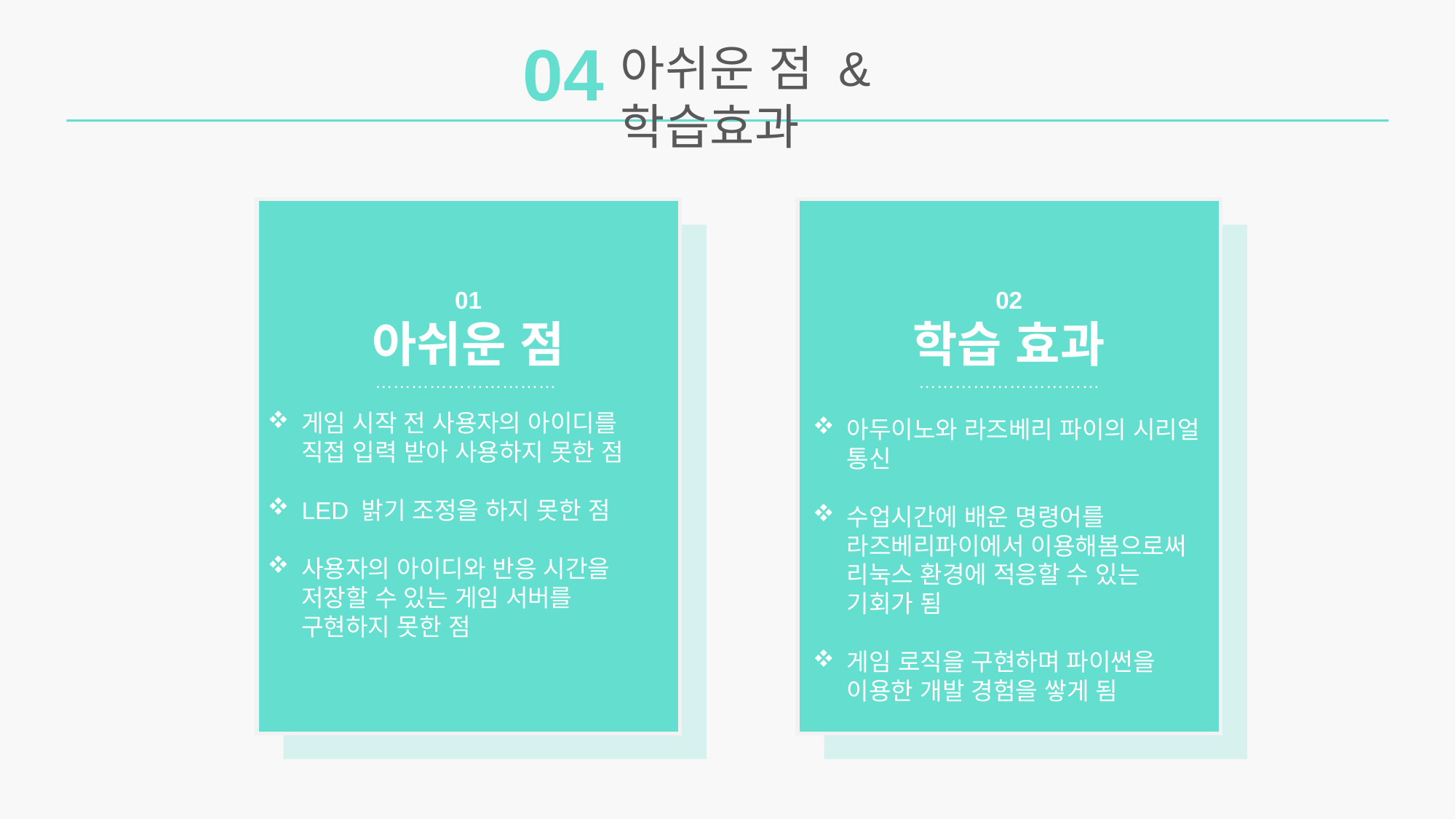

04
아쉬운 점 & 학습효과

01
아쉬운 점
02
학습 효과
…………………………

아두이노와 라즈베리 파이의 시리얼 통신

수업시간에 배운 명령어를 라즈베리파이에서 이용해봄으로써 리눅스 환경에 적응할 수 있는 기회가 됨

게임 로직을 구현하며 파이썬을 이용한 개발 경험을 쌓게 됨

…………………………

게임 시작 전 사용자의 아이디를 직접 입력 받아 사용하지 못한 점

LED 밝기 조정을 하지 못한 점

사용자의 아이디와 반응 시간을 저장할 수 있는 게임 서버를 구현하지 못한 점